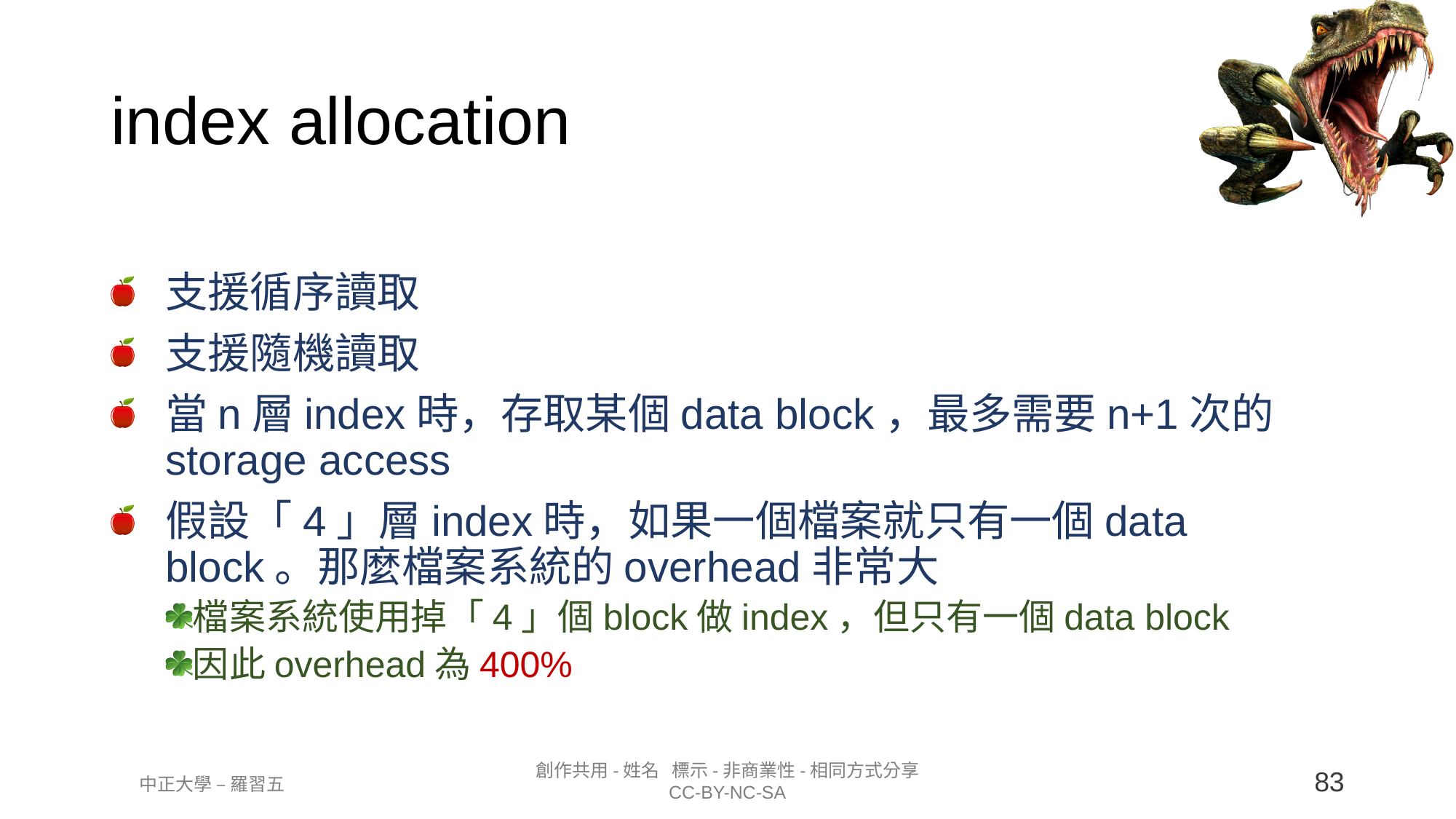

# index allocation
支援循序讀取
支援隨機讀取
當n層index時，存取某個data block，最多需要n+1次的storage access
假設「4」層index時，如果一個檔案就只有一個data block。那麼檔案系統的overhead非常大
檔案系統使用掉「4」個block做index，但只有一個data block
因此overhead為400%